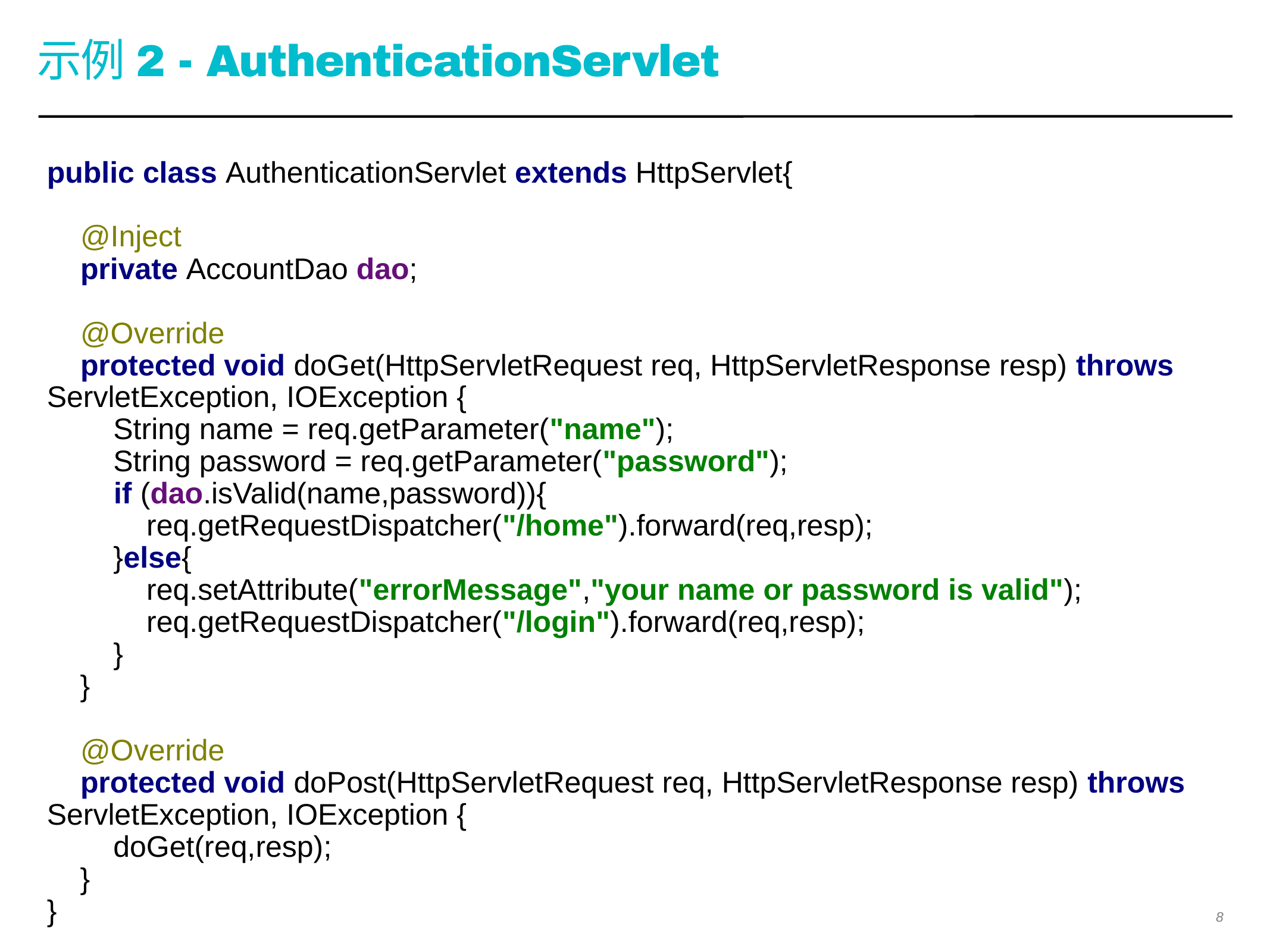

# 示例2 - AuthenticationServlet
public class AuthenticationServlet extends HttpServlet{
    @Inject
    private AccountDao dao;
    @Override
    protected void doGet(HttpServletRequest req, HttpServletResponse resp) throws ServletException, IOException {
        String name = req.getParameter("name");
        String password = req.getParameter("password");
        if (dao.isValid(name,password)){
            req.getRequestDispatcher("/home").forward(req,resp);
        }else{
            req.setAttribute("errorMessage","your name or password is valid");
            req.getRequestDispatcher("/login").forward(req,resp);
        }
    }
    @Override
    protected void doPost(HttpServletRequest req, HttpServletResponse resp) throws ServletException, IOException {
        doGet(req,resp);
    }
}
8